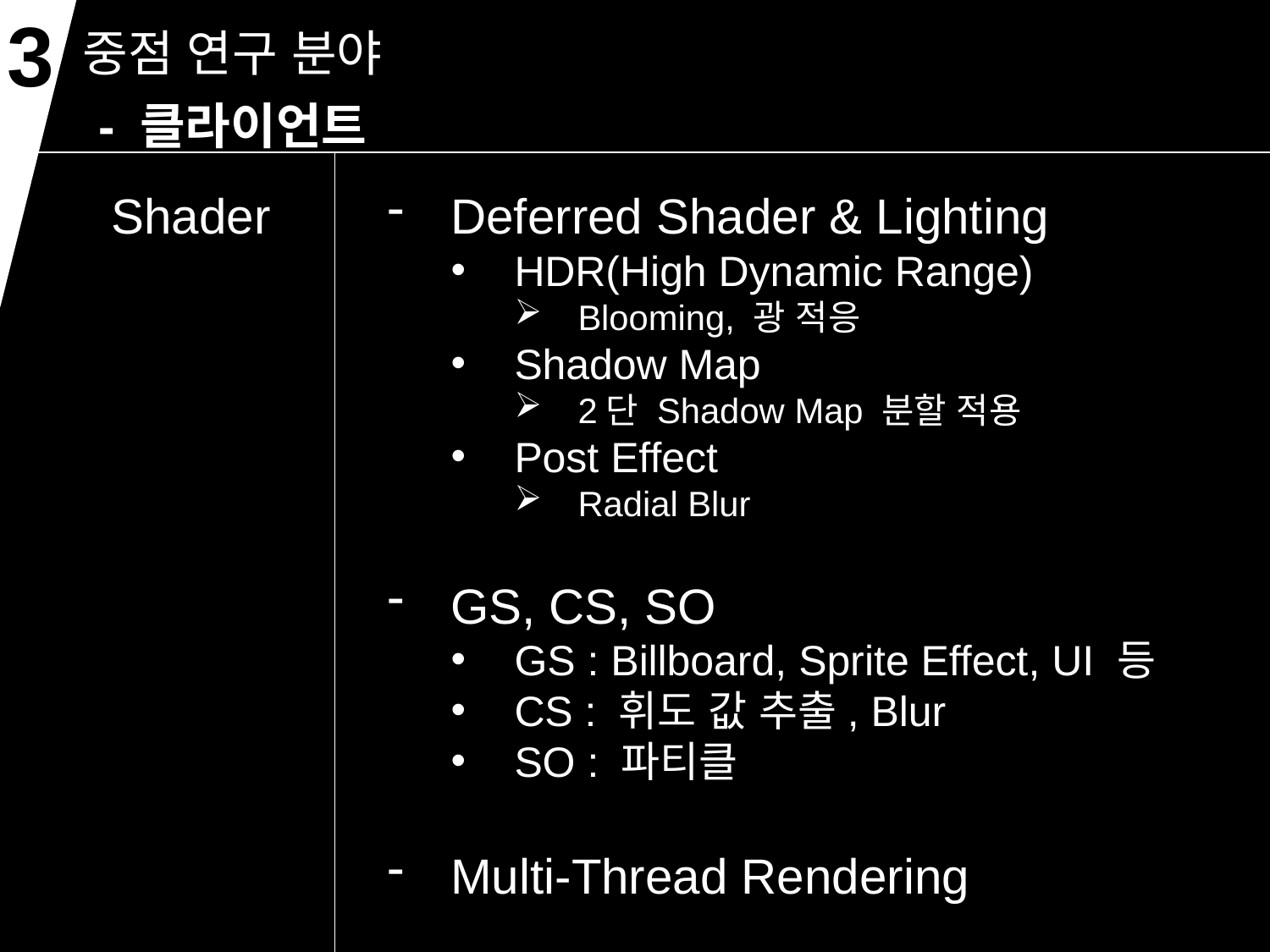

3
중점 연구 분야
- 클라이언트

Shader
Deferred Shader & Lighting
HDR(High Dynamic Range)
Blooming, 광 적응
Shadow Map
2단 Shadow Map 분할 적용
Post Effect
Radial Blur

GS, CS, SO
GS : Billboard, Sprite Effect, UI 등
CS : 휘도 값 추출, Blur
SO : 파티클

Multi-Thread Rendering